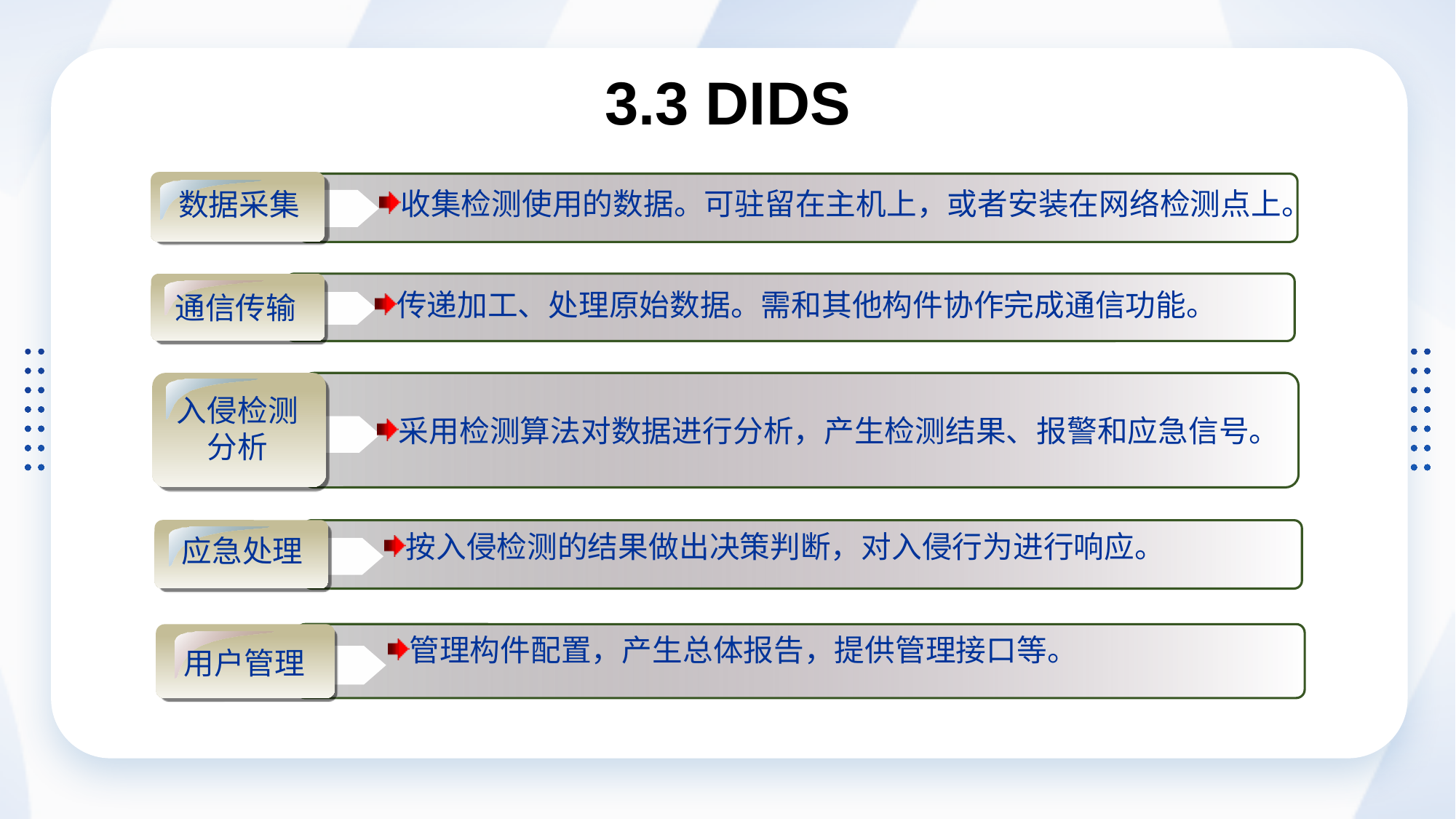

# 3.3 DIDS

收集检测使用的数据。可驻留在主机上，或者安装在网络检测点上。

数据采集

二

传递加工、处理原始数据。需和其他构件协作完成通信功能。
通信传输

入侵检测
分析
采用检测算法对数据进行分析，产生检测结果、报警和应急信号。

按入侵检测的结果做出决策判断，对入侵行为进行响应。

应急处理

管理构件配置，产生总体报告，提供管理接口等。

用户管理